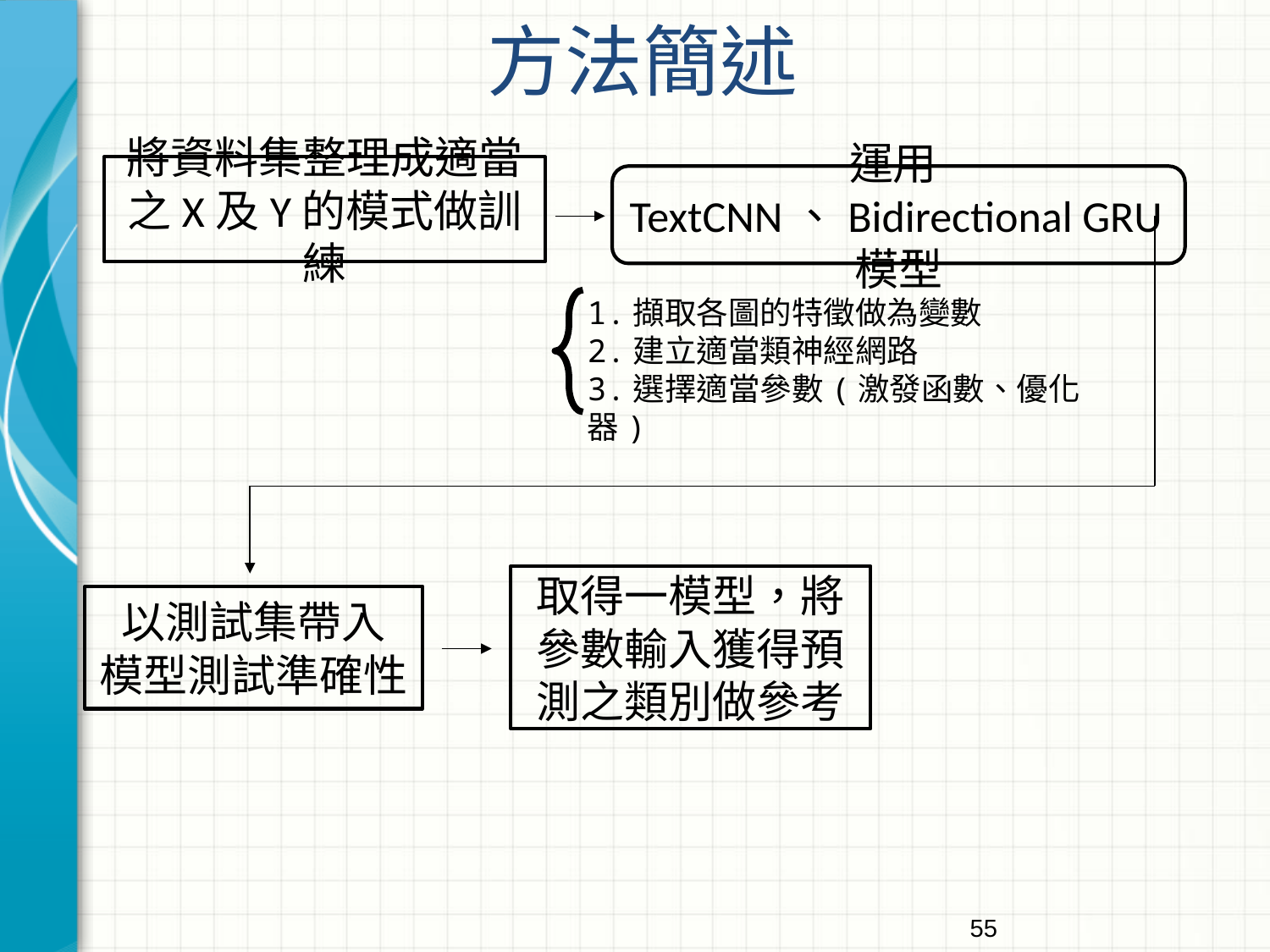

方法簡述
將資料集整理成適當之X及Y的模式做訓練
運用TextCNN、Bidirectional GRU模型
1.擷取各圖的特徵做為變數
2.建立適當類神經網路
3.選擇適當參數(激發函數、優化器)

取得一模型，將參數輸入獲得預測之類別做參考
以測試集帶入
模型測試準確性
55